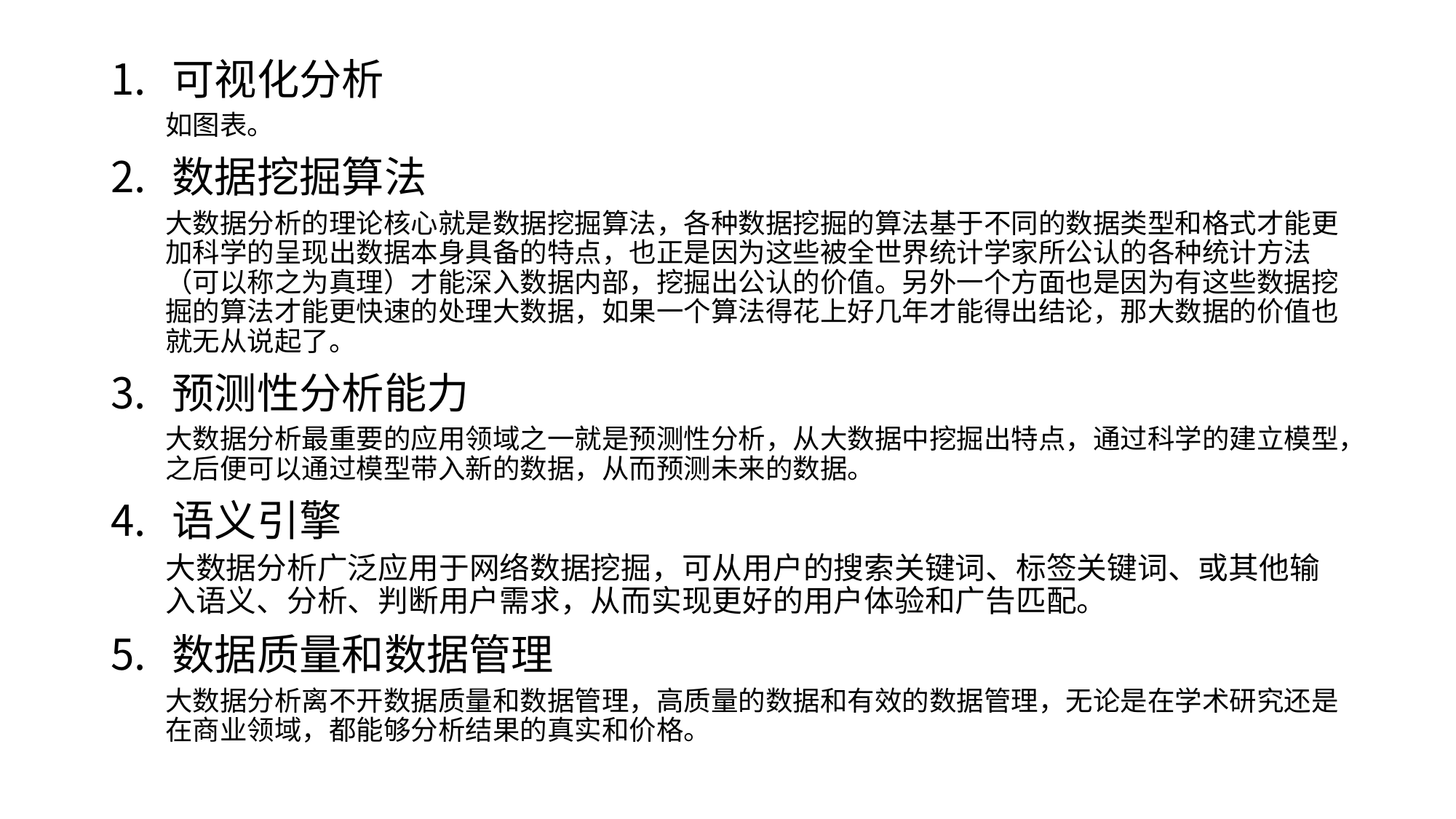

可视化分析
如图表。
数据挖掘算法
大数据分析的理论核心就是数据挖掘算法，各种数据挖掘的算法基于不同的数据类型和格式才能更加科学的呈现出数据本身具备的特点，也正是因为这些被全世界统计学家所公认的各种统计方法（可以称之为真理）才能深入数据内部，挖掘出公认的价值。另外一个方面也是因为有这些数据挖掘的算法才能更快速的处理大数据，如果一个算法得花上好几年才能得出结论，那大数据的价值也就无从说起了。
预测性分析能力
大数据分析最重要的应用领域之一就是预测性分析，从大数据中挖掘出特点，通过科学的建立模型，之后便可以通过模型带入新的数据，从而预测未来的数据。
语义引擎
大数据分析广泛应用于网络数据挖掘，可从用户的搜索关键词、标签关键词、或其他输入语义、分析、判断用户需求，从而实现更好的用户体验和广告匹配。
数据质量和数据管理
大数据分析离不开数据质量和数据管理，高质量的数据和有效的数据管理，无论是在学术研究还是在商业领域，都能够分析结果的真实和价格。